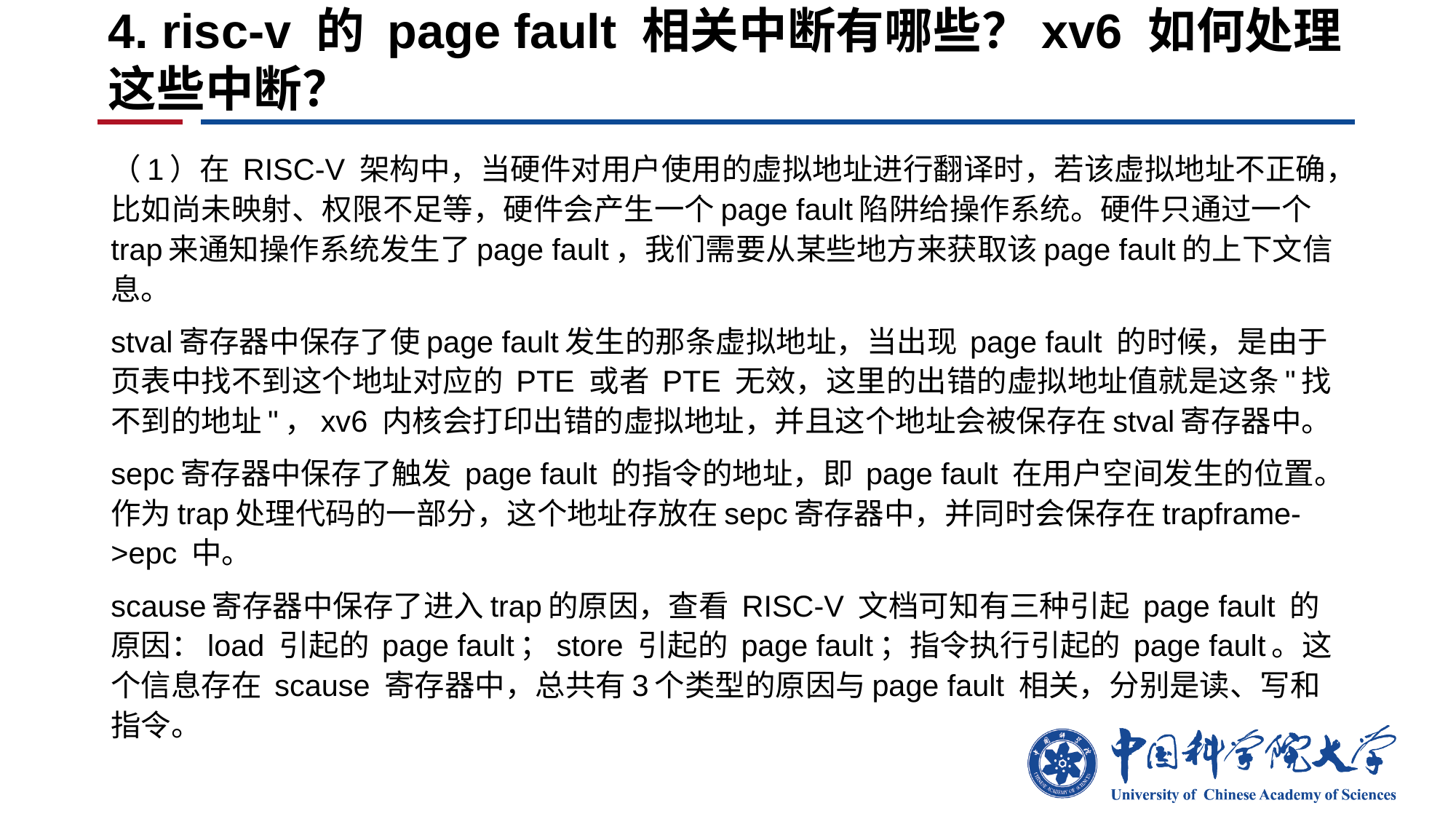

# 4. risc-v 的 page fault 相关中断有哪些？xv6 如何处理这些中断？

（1）在 RISC-V 架构中，当硬件对用户使用的虚拟地址进行翻译时，若该虚拟地址不正确，比如尚未映射、权限不足等，硬件会产生一个page fault陷阱给操作系统。硬件只通过一个trap来通知操作系统发生了page fault，我们需要从某些地方来获取该page fault的上下文信息。
stval寄存器中保存了使page fault发生的那条虚拟地址，当出现 page fault 的时候，是由于页表中找不到这个地址对应的 PTE 或者 PTE 无效，这里的出错的虚拟地址值就是这条"找不到的地址"，xv6 内核会打印出错的虚拟地址，并且这个地址会被保存在stval寄存器中。
sepc寄存器中保存了触发 page fault 的指令的地址，即 page fault 在用户空间发生的位置。作为trap处理代码的一部分，这个地址存放在sepc寄存器中，并同时会保存在trapframe->epc 中。
scause寄存器中保存了进入trap的原因，查看 RISC-V 文档可知有三种引起 page fault 的原因：load 引起的 page fault；store 引起的 page fault；指令执行引起的 page fault。这个信息存在 scause 寄存器中，总共有3个类型的原因与page fault 相关，分别是读、写和指令。